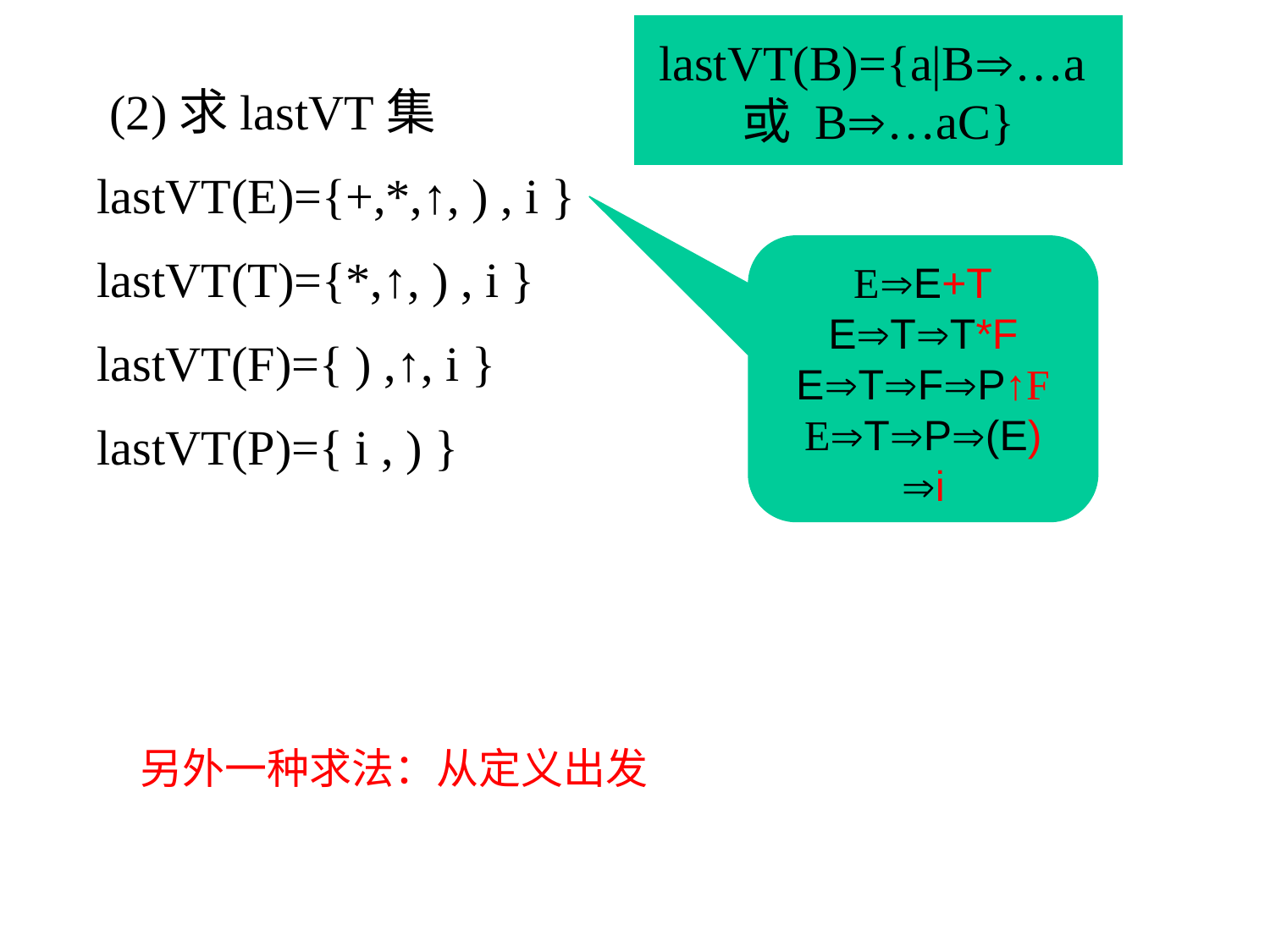

lastVT(B)={a|B⇒…a
或 B⇒…aC}
 (2)求lastVT集
lastVT(E)={+,*,↑, ) , i }
lastVT(T)={*,↑, ) , i }
lastVT(F)={ ) ,↑, i }
lastVT(P)={ i , ) }

E⇒E+T
E⇒T⇒T*F
E⇒T⇒F⇒P↑F
E⇒T⇒P⇒(E)
⇒i

另外一种求法：从定义出发